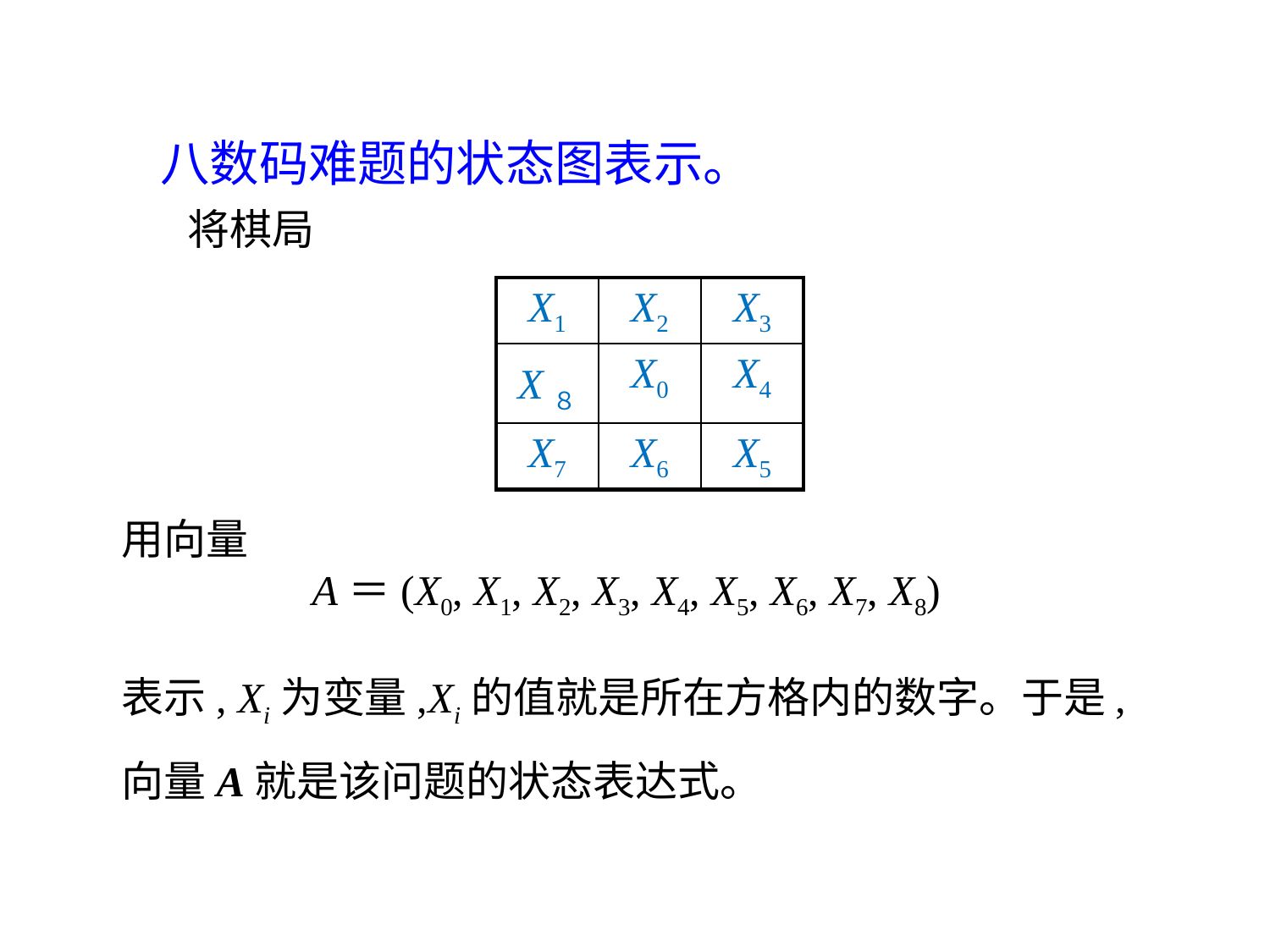

八数码难题的状态图表示。
将棋局
| X1 | X2 | X3 |
| --- | --- | --- |
| X８ | X0 | X4 |
| X7 | X6 | X5 |
用向量
                  A＝(X0, X1, X2, X3, X4, X5, X6, X7, X8)
表示, Xi为变量,Xi的值就是所在方格内的数字。于是,向量A就是该问题的状态表达式。